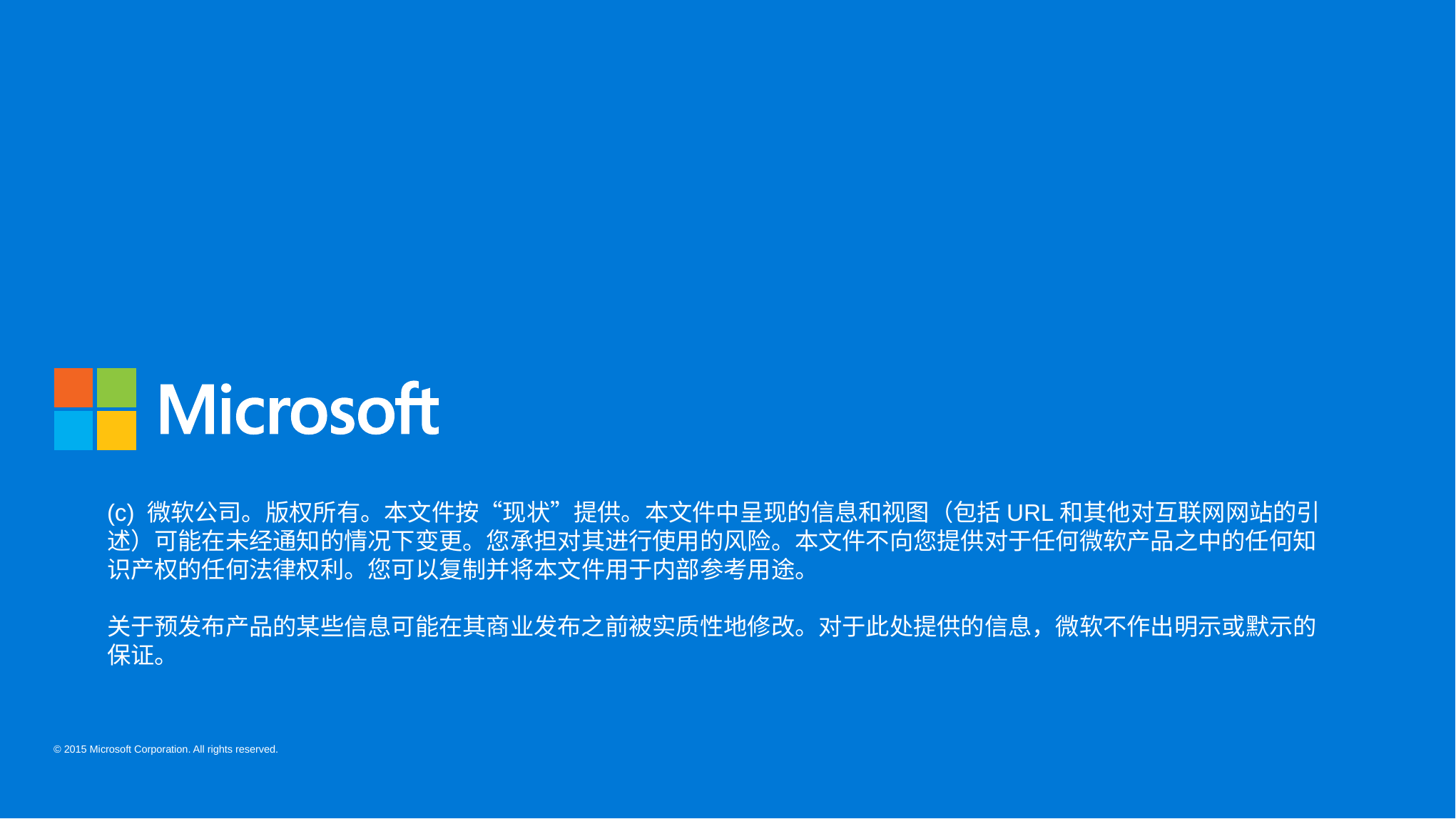

(c) 微软公司。版权所有。本文件按“现状”提供。本文件中呈现的信息和视图（包括URL和其他对互联网网站的引述）可能在未经通知的情况下变更。您承担对其进行使用的风险。本文件不向您提供对于任何微软产品之中的任何知识产权的任何法律权利。您可以复制并将本文件用于内部参考用途。

关于预发布产品的某些信息可能在其商业发布之前被实质性地修改。对于此处提供的信息，微软不作出明示或默示的保证。